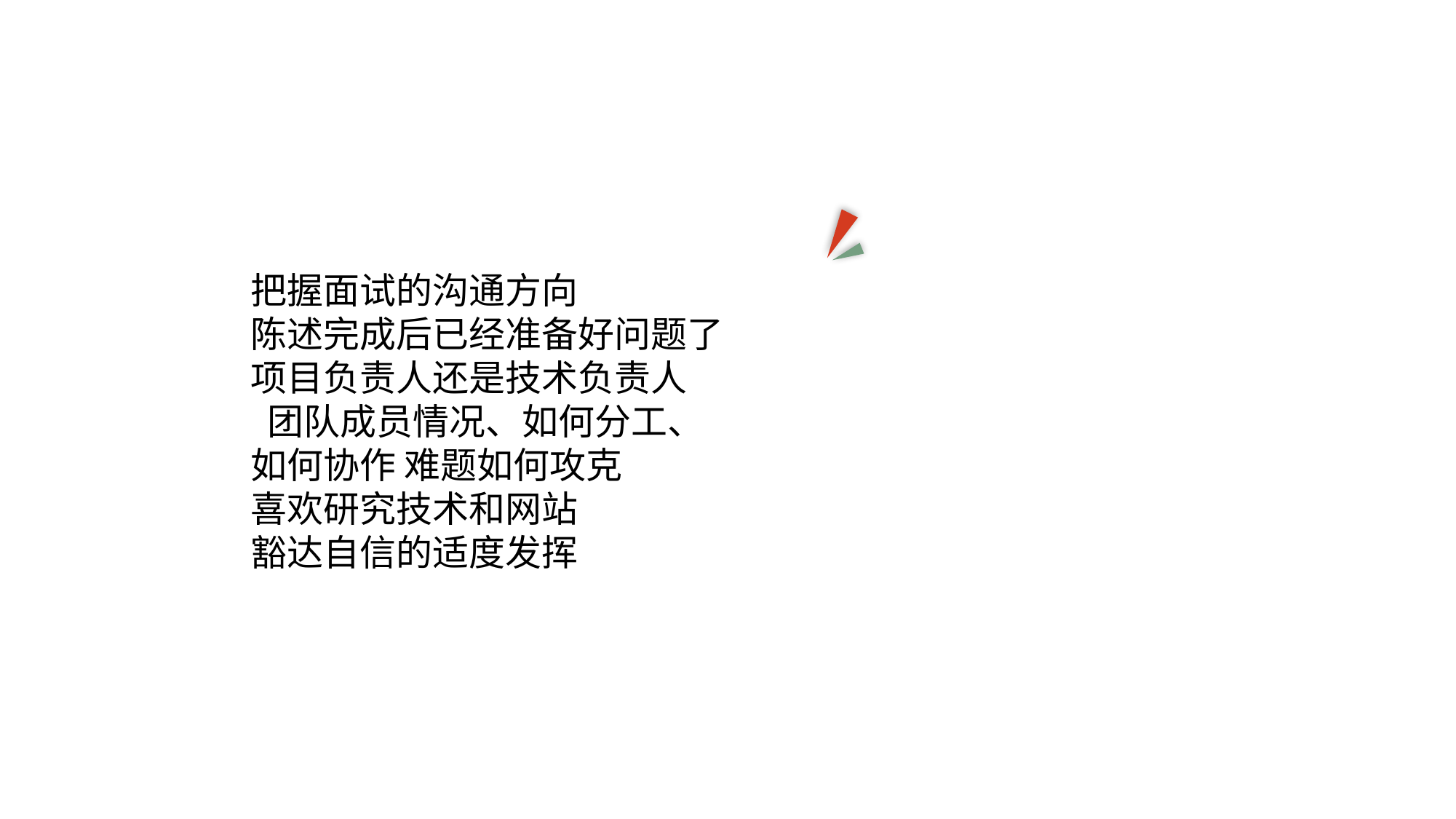

把握面试的沟通方向
陈述完成后已经准备好问题了
项目负责人还是技术负责人
 团队成员情况、如何分工、
如何协作 难题如何攻克
喜欢研究技术和网站
豁达自信的适度发挥